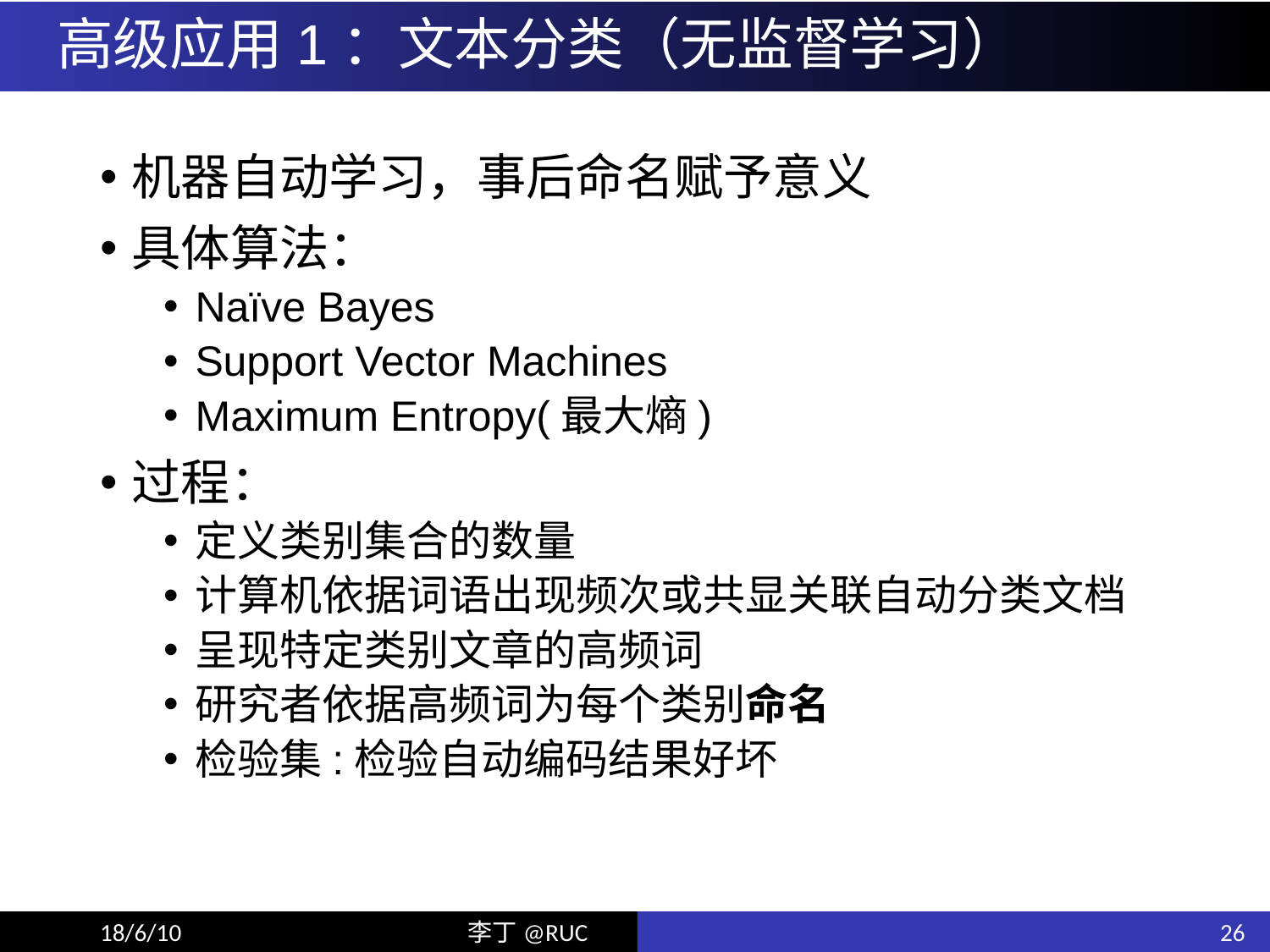

# 高级应用1：文本分类（无监督学习）
机器自动学习，事后命名赋予意义
具体算法：
Naïve Bayes
Support Vector Machines
Maximum Entropy(最大熵)
过程：
定义类别集合的数量
计算机依据词语出现频次或共显关联自动分类文档
呈现特定类别文章的高频词
研究者依据高频词为每个类别命名
检验集:检验自动编码结果好坏

26
18/6/10
李丁@RUC